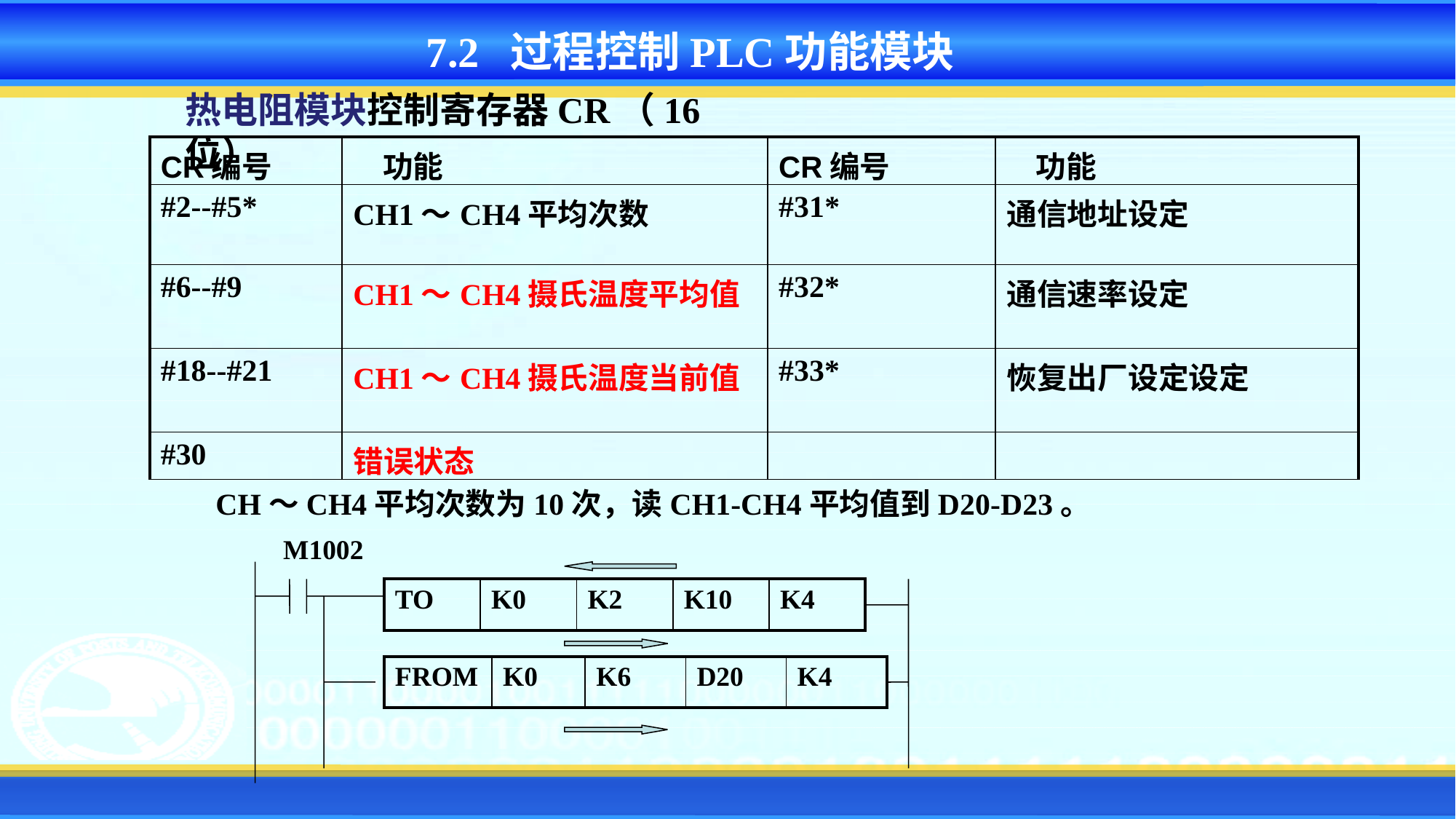

7.2  过程控制PLC功能模块
热电阻模块控制寄存器CR（16位）
| CR编号 | 功能 | CR编号 | 功能 |
| --- | --- | --- | --- |
| #2--#5\* | CH1～CH4平均次数 | #31\* | 通信地址设定 |
| #6--#9 | CH1～CH4摄氏温度平均值 | #32\* | 通信速率设定 |
| #18--#21 | CH1～CH4摄氏温度当前值 | #33\* | 恢复出厂设定设定 |
| #30 | 错误状态 |  |  |
CH～CH4平均次数为10次，读CH1-CH4平均值到D20-D23。
M1002

| TO | K0 | K2 | K10 | K4 |
| --- | --- | --- | --- | --- |

| FROM | K0 | K6 | D20 | K4 |
| --- | --- | --- | --- | --- |